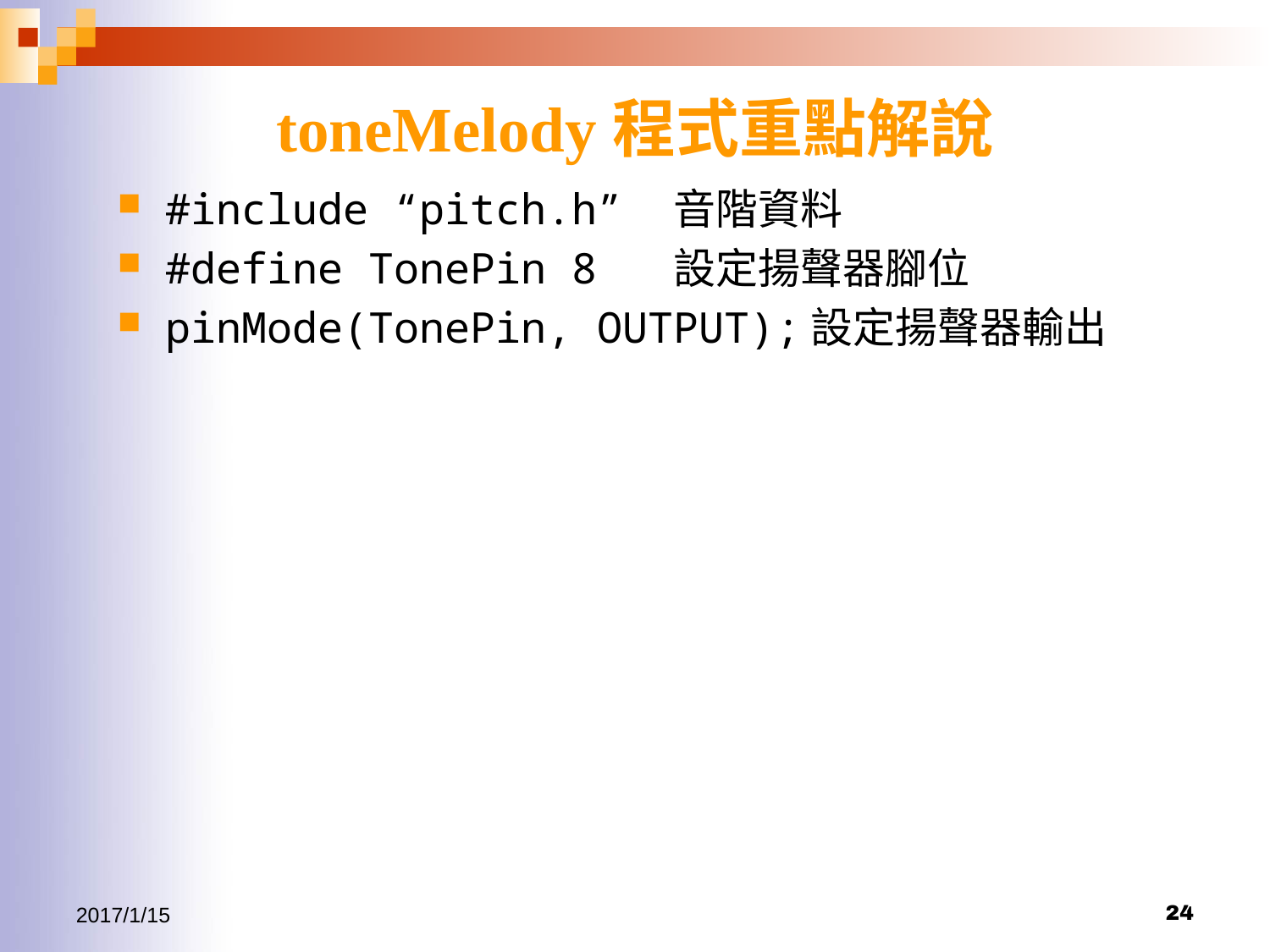

# toneMelody程式重點解說
#include “pitch.h”	音階資料
#define TonePin 8 	設定揚聲器腳位
pinMode(TonePin, OUTPUT);設定揚聲器輸出
2017/1/15
24